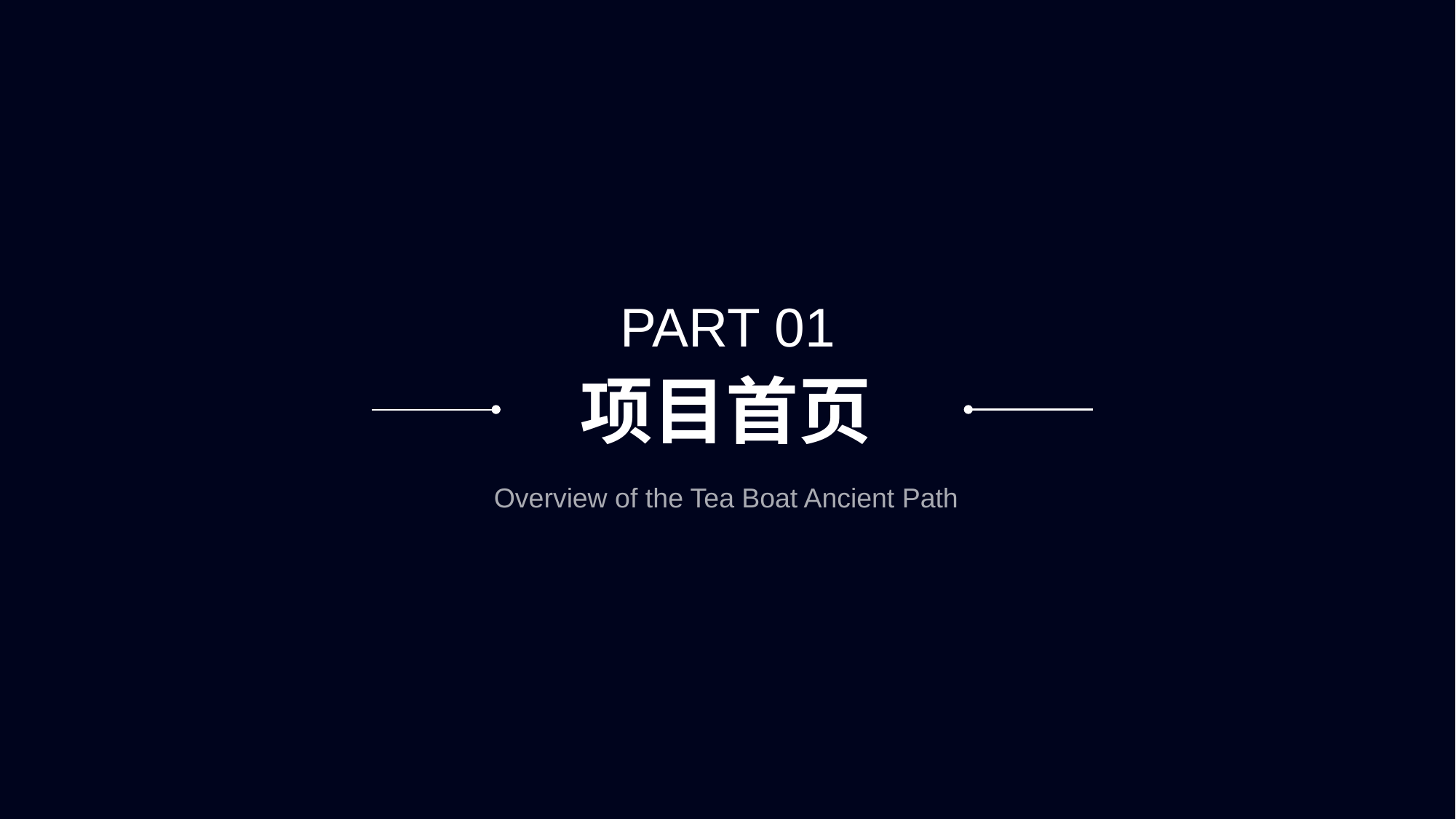

PART 01
项目首页
Overview of the Tea Boat Ancient Path